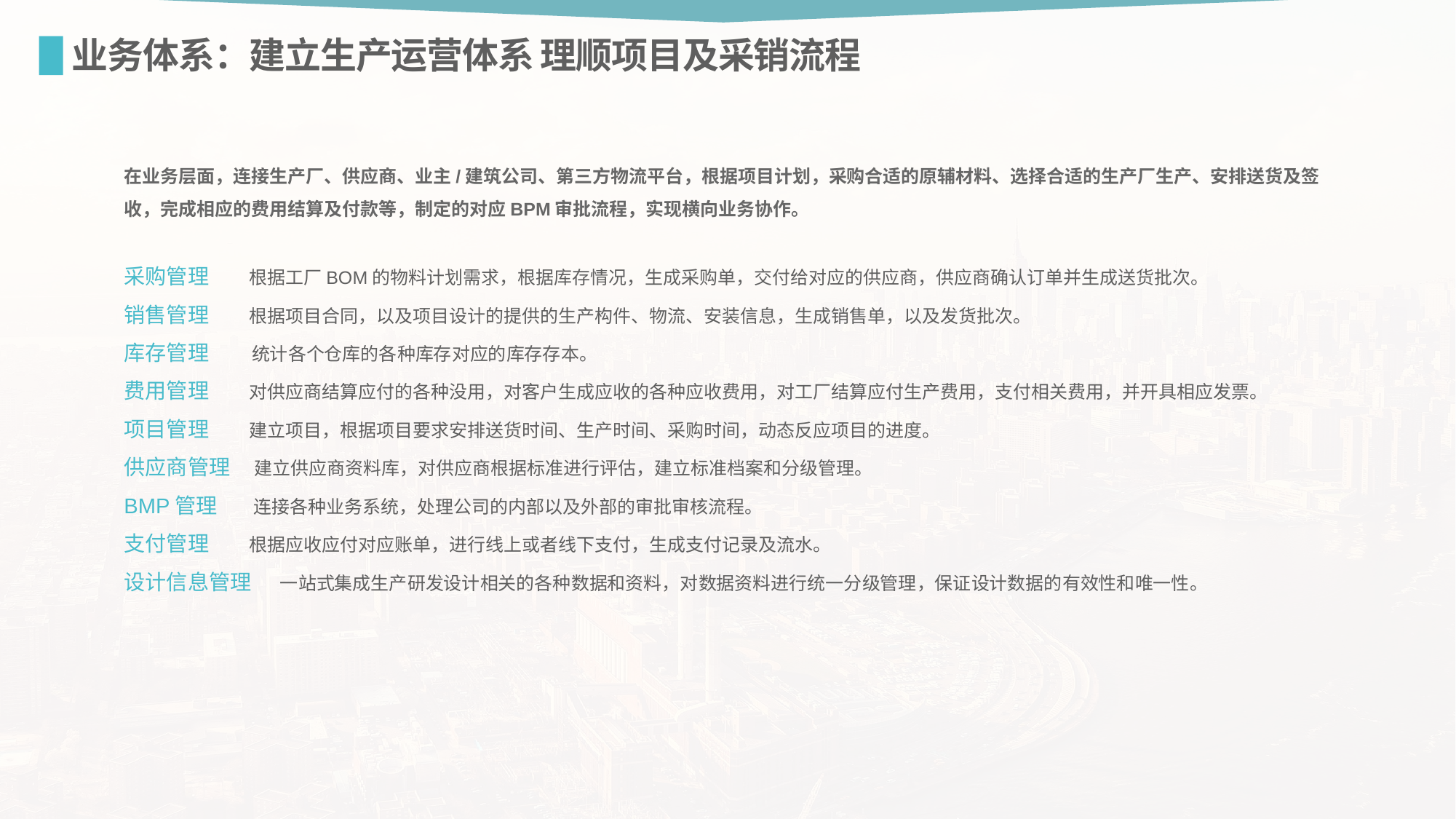

业务体系：建立生产运营体系 理顺项目及采销流程

在业务层面，连接生产厂、供应商、业主/建筑公司、第三方物流平台，根据项目计划，采购合适的原辅材料、选择合适的生产厂生产、安排送货及签收，完成相应的费用结算及付款等，制定的对应BPM审批流程，实现横向业务协作。
采购管理          根据工厂BOM的物料计划需求，根据库存情况，生成采购单，交付给对应的供应商，供应商确认订单并生成送货批次。
销售管理          根据项目合同，以及项目设计的提供的生产构件、物流、安装信息，生成销售单，以及发货批次。
库存管理         统计各个仓库的各种库存对应的库存存本。
费用管理          对供应商结算应付的各种没用，对客户生成应收的各种应收费用，对工厂结算应付生产费用，支付相关费用，并开具相应发票。
项目管理          建立项目，根据项目要求安排送货时间、生产时间、采购时间，动态反应项目的进度。
供应商管理      建立供应商资料库，对供应商根据标准进行评估，建立标准档案和分级管理。
BMP管理         连接各种业务系统，处理公司的内部以及外部的审批审核流程。
支付管理          根据应收应付对应账单，进行线上或者线下支付，生成支付记录及流水。
设计信息管理      一站式集成生产研发设计相关的各种数据和资料，对数据资料进行统一分级管理，保证设计数据的有效性和唯一性。